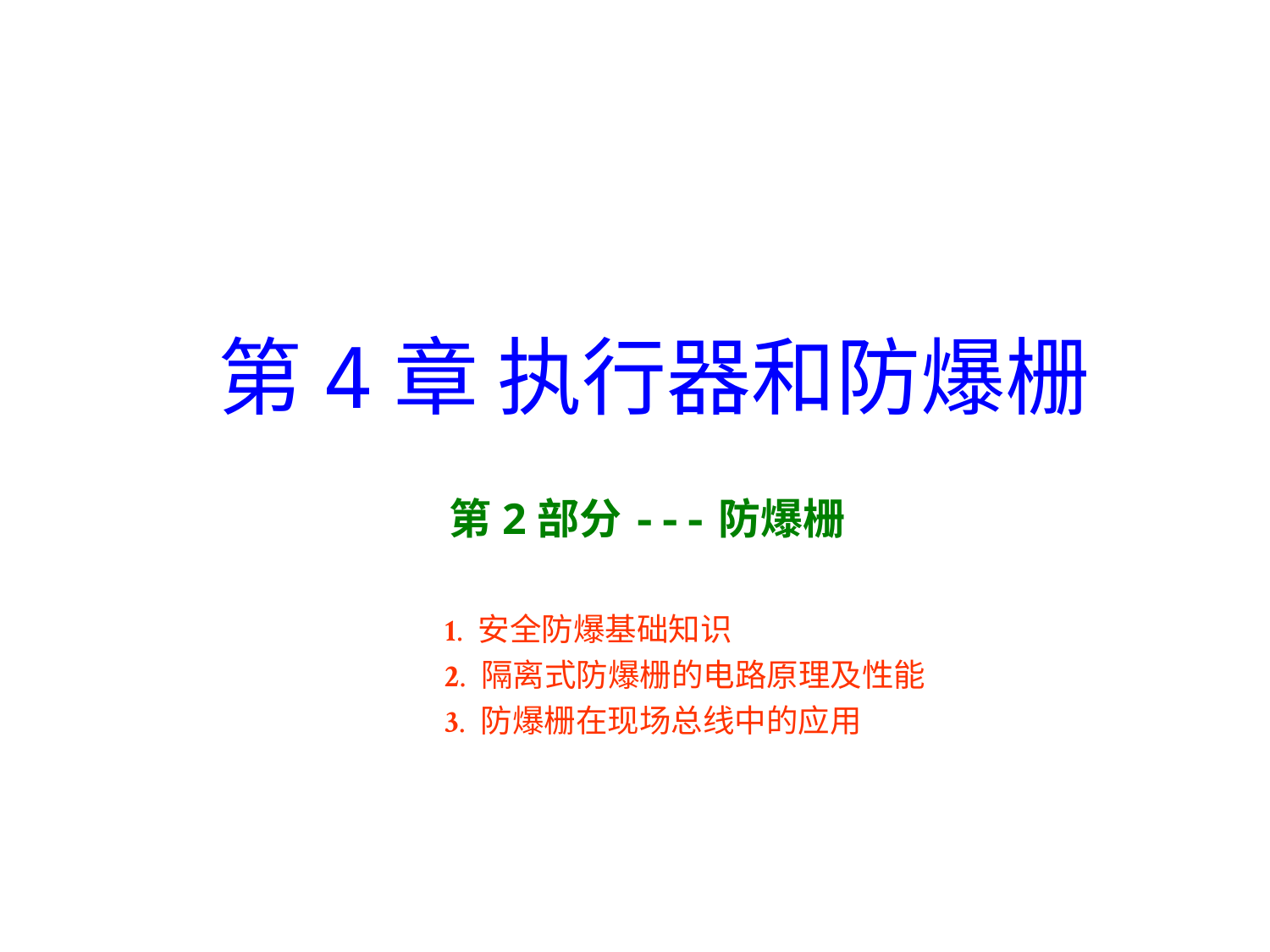

# 第4章 执行器和防爆栅
第2部分---防爆栅
1. 安全防爆基础知识
2. 隔离式防爆栅的电路原理及性能
3. 防爆栅在现场总线中的应用